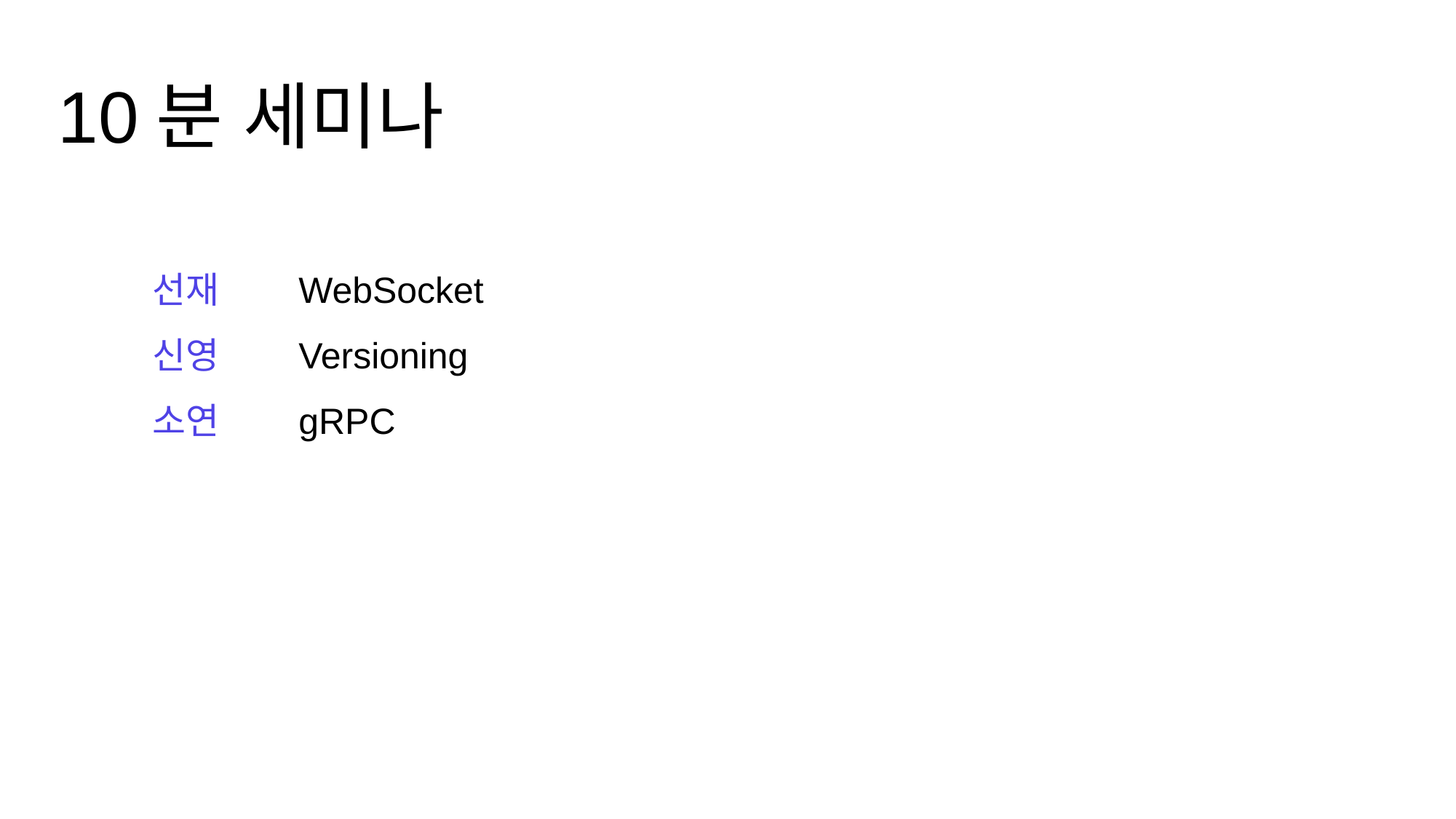

10분 세미나
선재
신영
소연
WebSocket
Versioning
gRPC